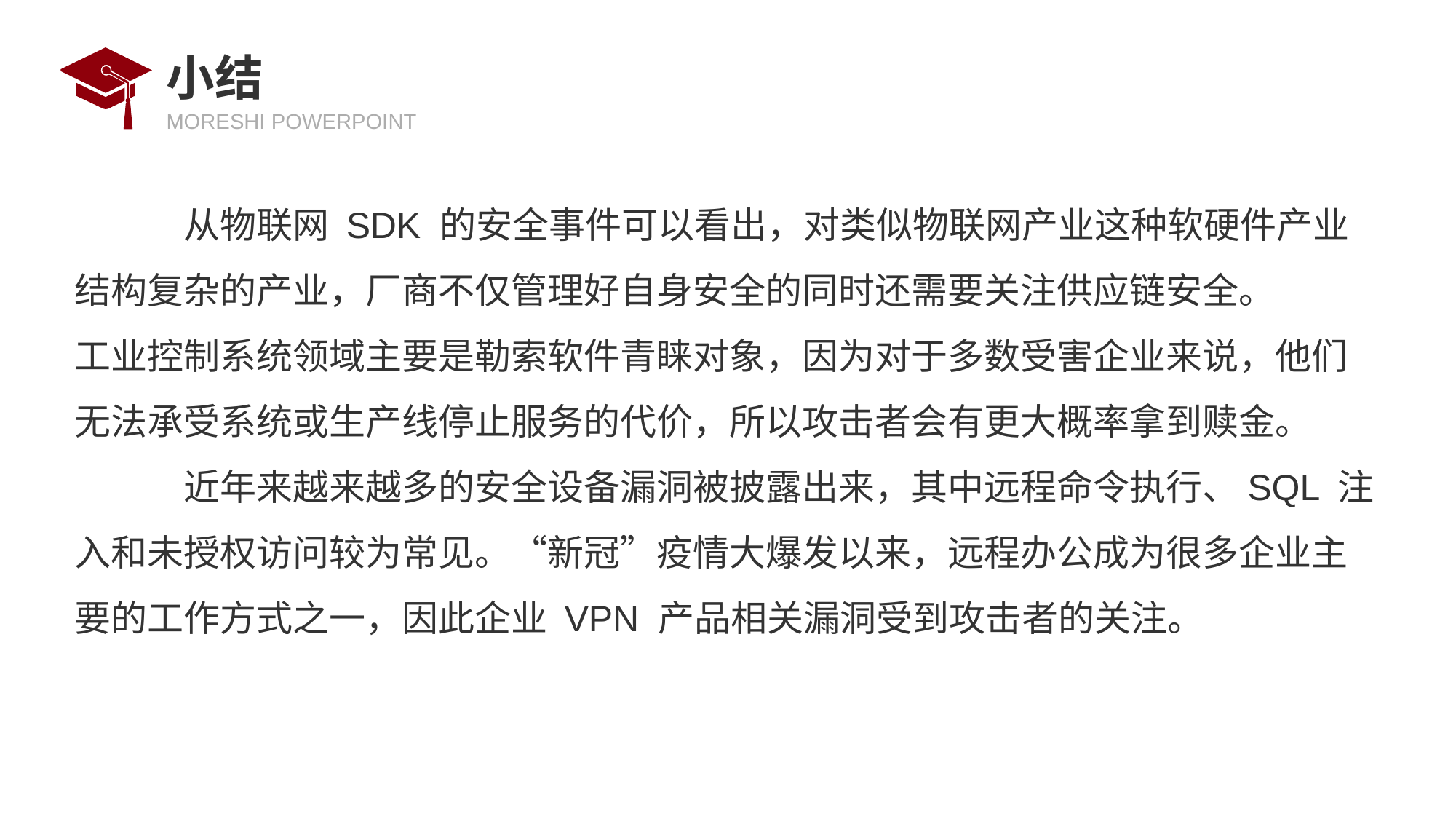

# 小结
	从物联网 SDK 的安全事件可以看出，对类似物联网产业这种软硬件产业结构复杂的产业，厂商不仅管理好自身安全的同时还需要关注供应链安全。
工业控制系统领域主要是勒索软件青睐对象，因为对于多数受害企业来说，他们无法承受系统或生产线停止服务的代价，所以攻击者会有更大概率拿到赎金。
	近年来越来越多的安全设备漏洞被披露出来，其中远程命令执行、SQL 注入和未授权访问较为常见。“新冠”疫情大爆发以来，远程办公成为很多企业主要的工作方式之一，因此企业 VPN 产品相关漏洞受到攻击者的关注。